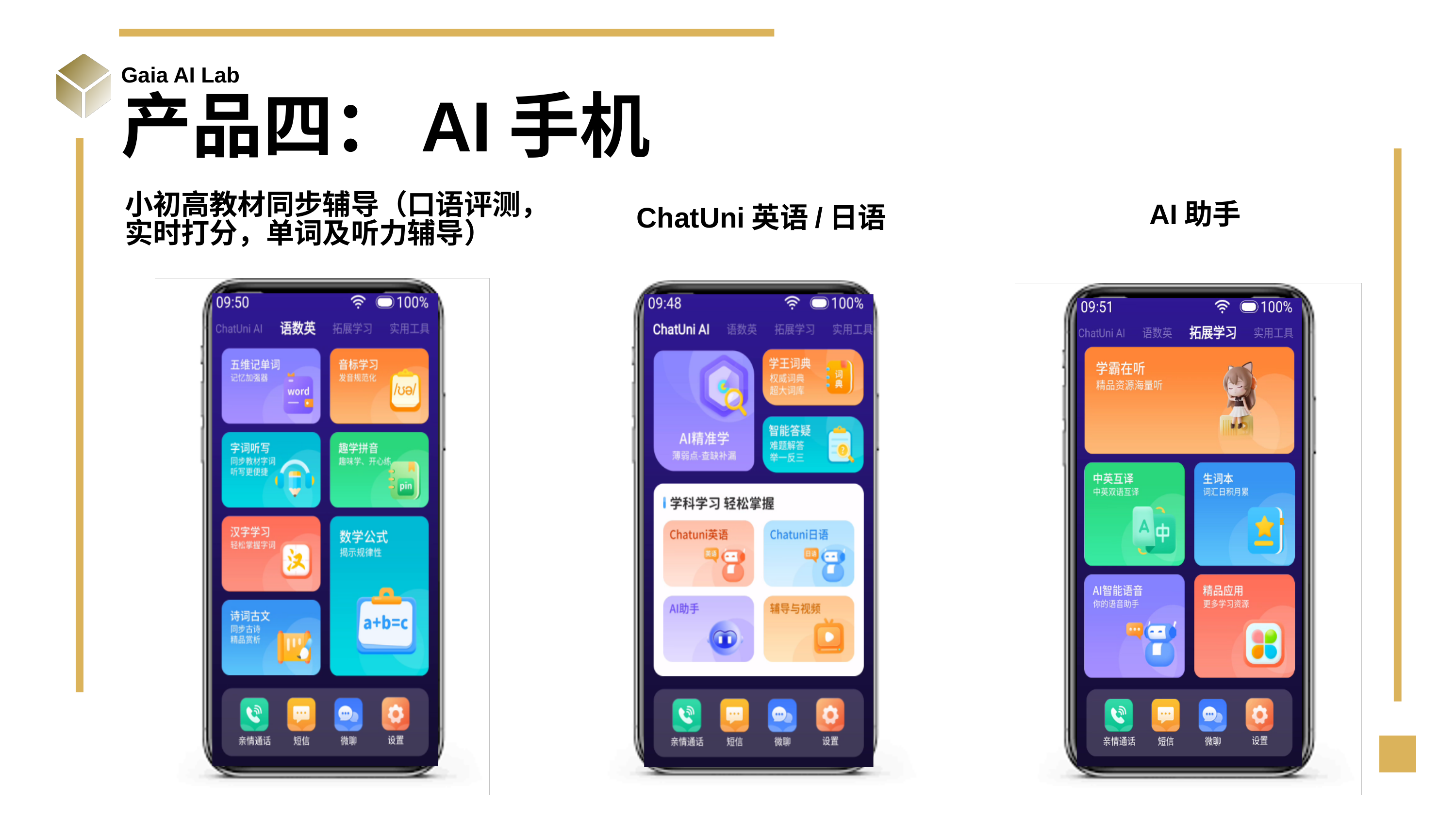

Gaia AI Lab
PRE-LAUNCH PRODUCT REVIEWS
产品四：AI手机

小初高教材同步辅导（口语评测，实时打分，单词及听力辅导）
AI助手
ChatUni英语/日语